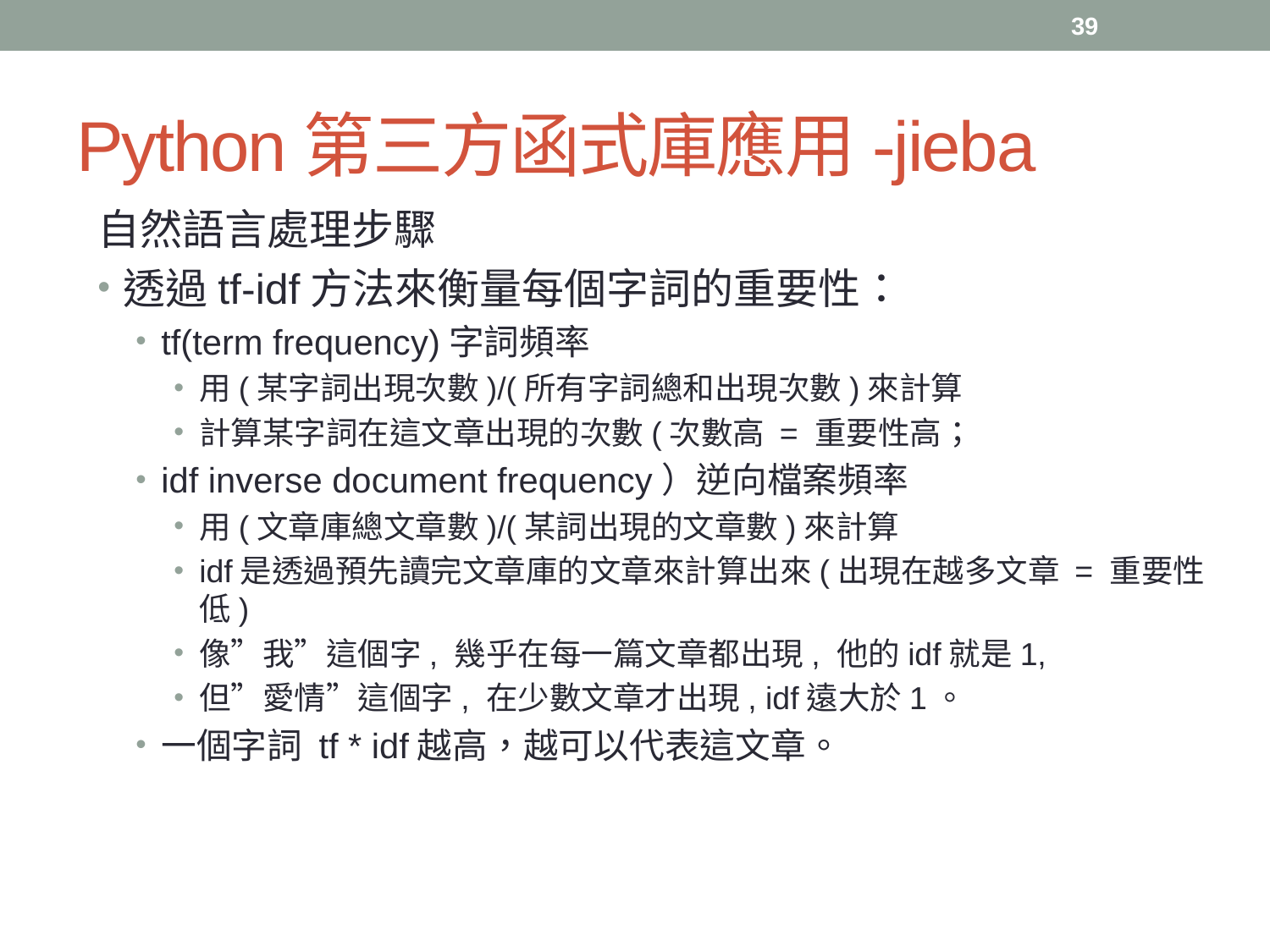

39
# Python第三方函式庫應用-jieba
自然語言處理步驟
透過tf-idf方法來衡量每個字詞的重要性：
tf(term frequency)字詞頻率
用(某字詞出現次數)/(所有字詞總和出現次數)來計算
計算某字詞在這文章出現的次數(次數高 = 重要性高；
idf inverse document frequency）逆向檔案頻率
用(文章庫總文章數)/(某詞出現的文章數)來計算
idf是透過預先讀完文章庫的文章來計算出來(出現在越多文章 = 重要性低)
像”我”這個字, 幾乎在每一篇文章都出現, 他的idf就是1,
但”愛情”這個字, 在少數文章才出現, idf遠大於1。
一個字詞 tf * idf越高，越可以代表這文章。